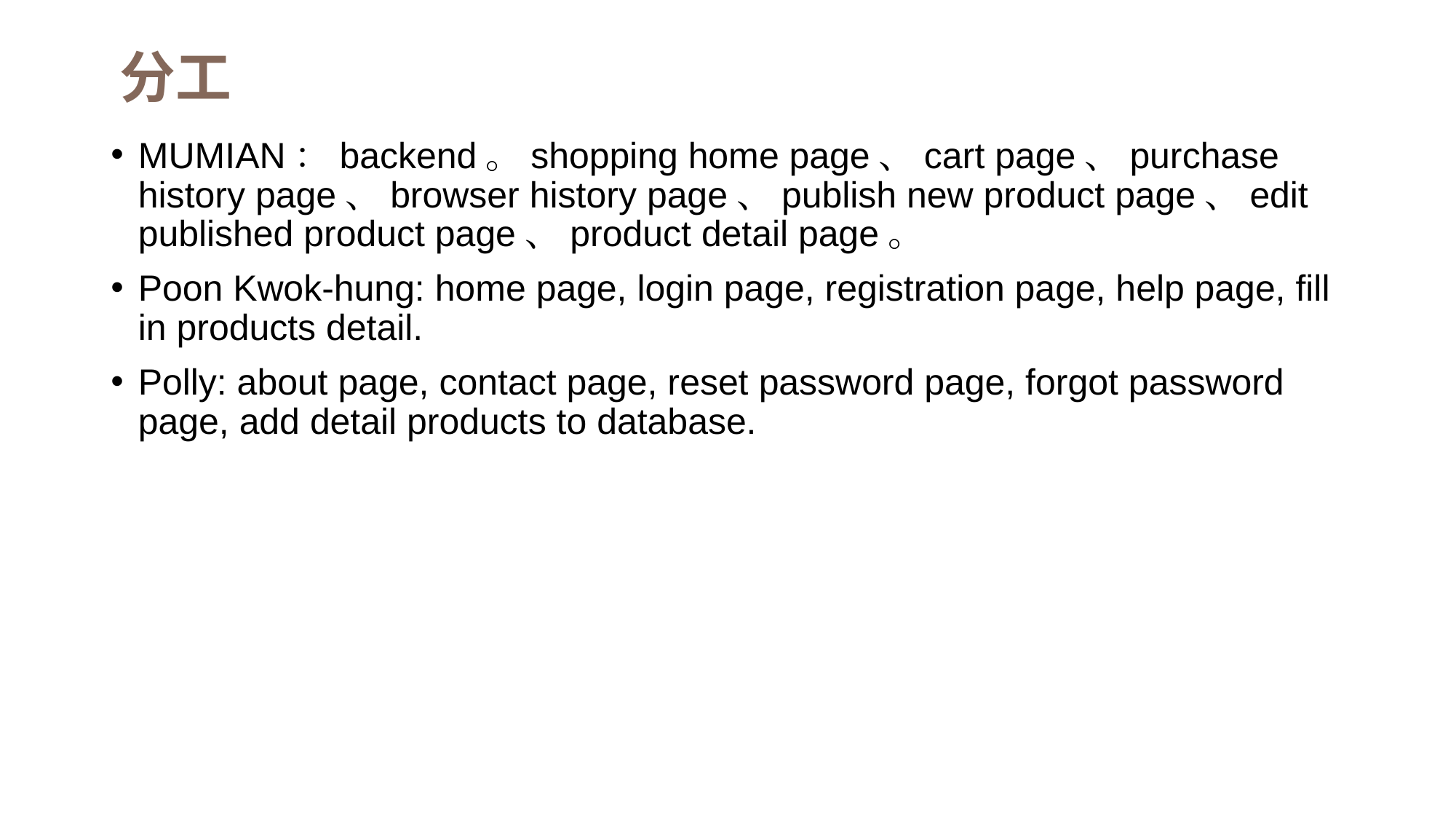

# 分工
MUMIAN：backend。shopping home page、cart page、purchase history page、browser history page、publish new product page、edit published product page、product detail page。
Poon Kwok-hung: home page, login page, registration page, help page, fill in products detail.
Polly: about page, contact page, reset password page, forgot password page, add detail products to database.